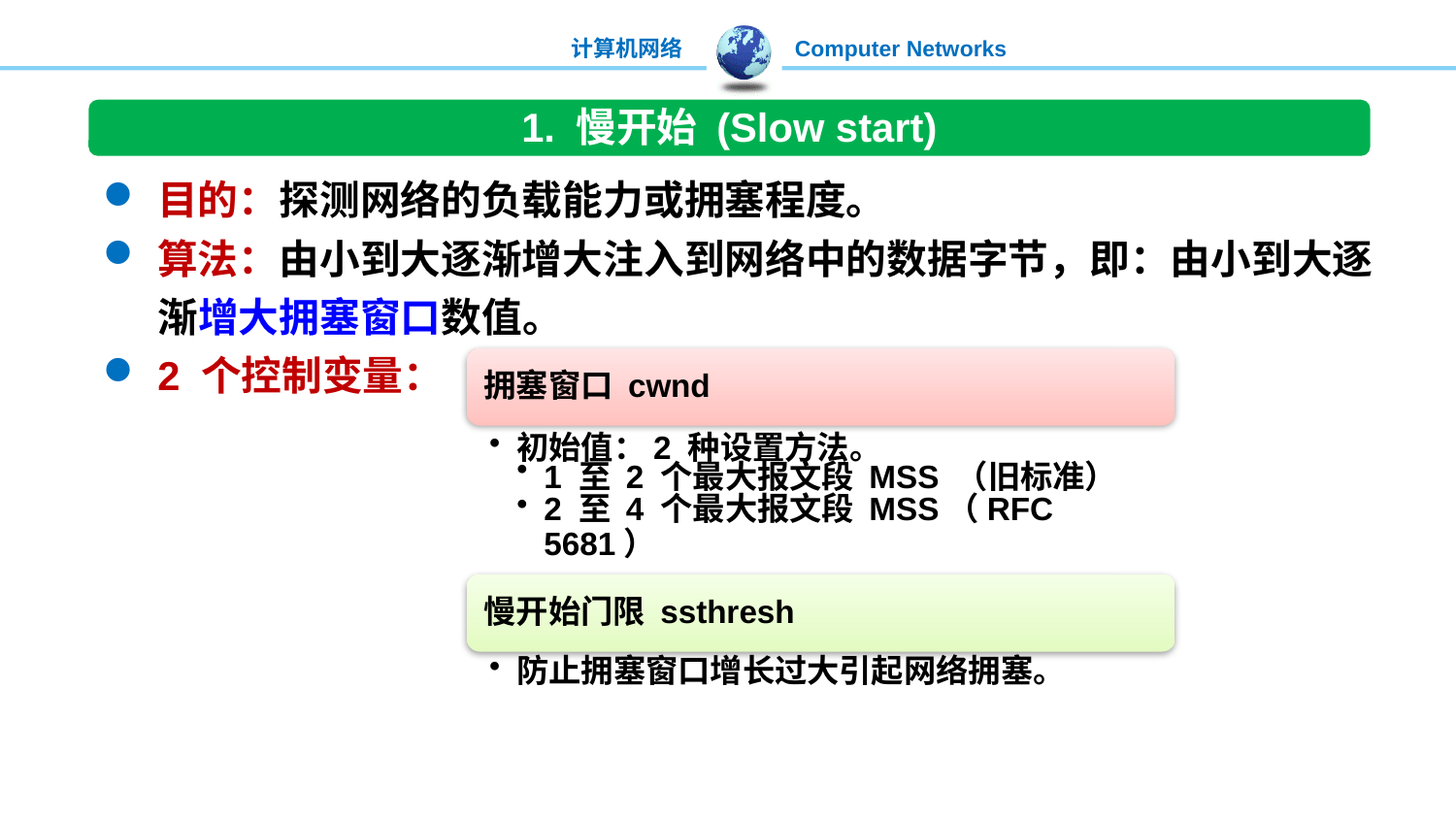

1. 慢开始 (Slow start)

目的：探测网络的负载能力或拥塞程度。
算法：由小到大逐渐增大注入到网络中的数据字节，即：由小到大逐渐增大拥塞窗口数值。
2 个控制变量：
拥塞窗口 cwnd
初始值：2 种设置方法。
1 至 2 个最大报文段 MSS （旧标准）
2 至 4 个最大报文段 MSS（RFC 5681）
慢开始门限 ssthresh
防止拥塞窗口增长过大引起网络拥塞。